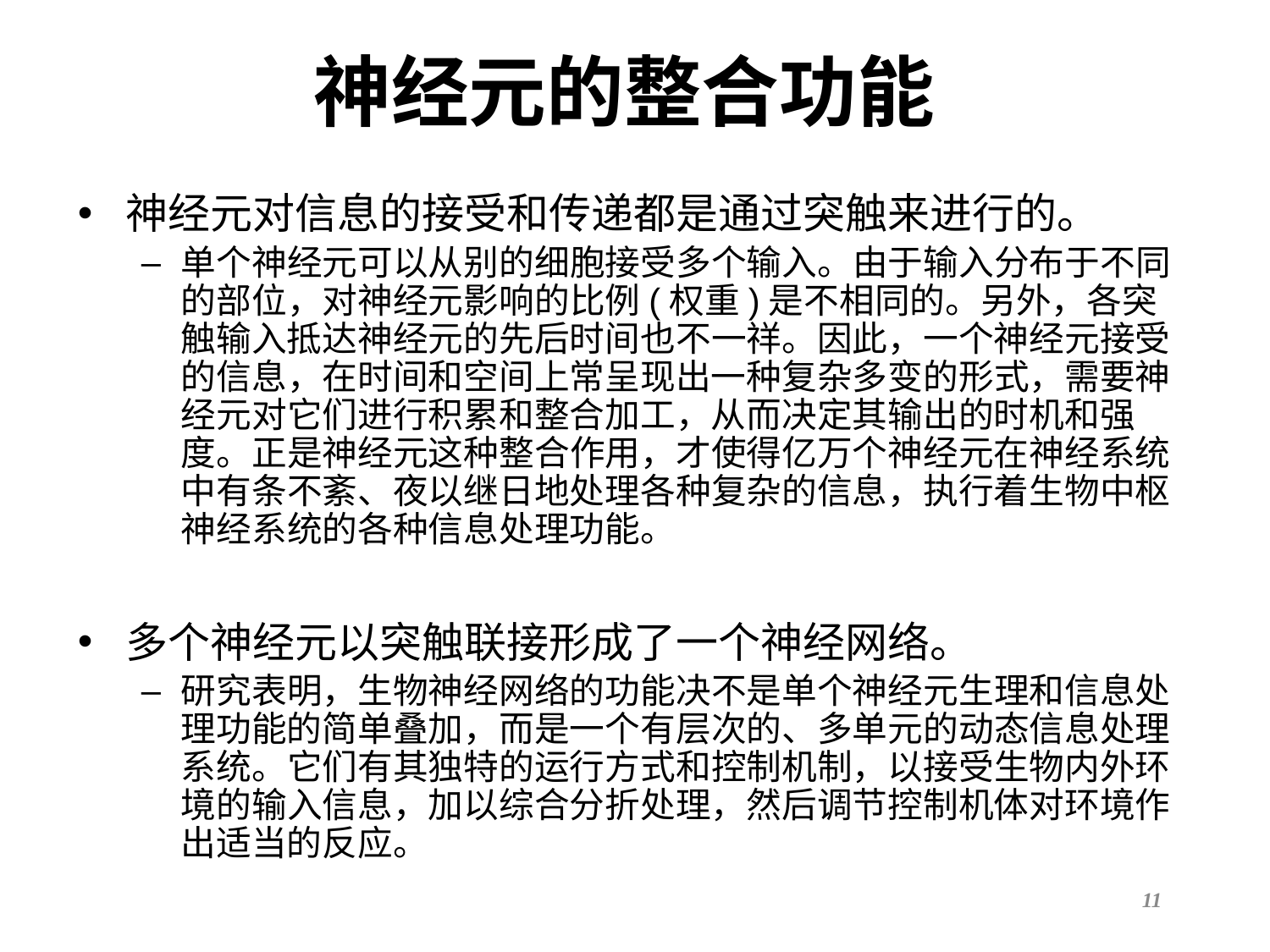

# 神经元的整合功能
神经元对信息的接受和传递都是通过突触来进行的。
单个神经元可以从别的细胞接受多个输入。由于输入分布于不同的部位，对神经元影响的比例(权重)是不相同的。另外，各突触输入抵达神经元的先后时间也不一祥。因此，一个神经元接受的信息，在时间和空间上常呈现出一种复杂多变的形式，需要神经元对它们进行积累和整合加工，从而决定其输出的时机和强度。正是神经元这种整合作用，才使得亿万个神经元在神经系统中有条不紊、夜以继日地处理各种复杂的信息，执行着生物中枢神经系统的各种信息处理功能。

多个神经元以突触联接形成了一个神经网络。
研究表明，生物神经网络的功能决不是单个神经元生理和信息处理功能的简单叠加，而是一个有层次的、多单元的动态信息处理系统。它们有其独特的运行方式和控制机制，以接受生物内外环境的输入信息，加以综合分折处理，然后调节控制机体对环境作出适当的反应。
11